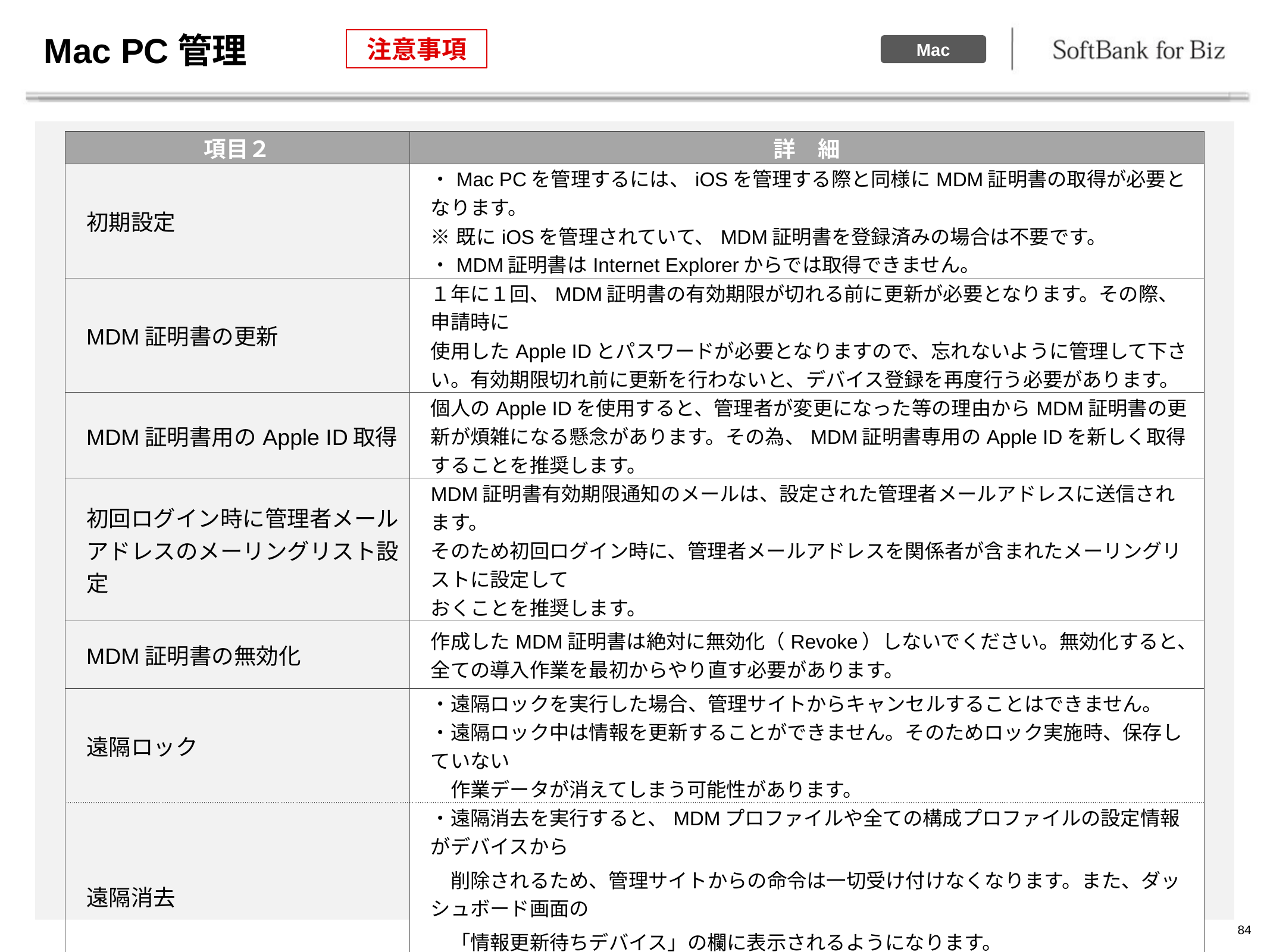

# Mac PC管理
注意事項
Mac
| 項目２ | 詳　細 |
| --- | --- |
| 初期設定 | ・Mac PCを管理するには、iOSを管理する際と同様にMDM証明書の取得が必要となります。 ※既にiOSを管理されていて、MDM証明書を登録済みの場合は不要です。 ・MDM証明書はInternet Explorerからでは取得できません。 |
| MDM証明書の更新 | １年に１回、MDM証明書の有効期限が切れる前に更新が必要となります。その際、申請時に 使用したApple IDとパスワードが必要となりますので、忘れないように管理して下さい。有効期限切れ前に更新を行わないと、デバイス登録を再度行う必要があります。 |
| MDM証明書用のApple ID取得 | 個人のApple IDを使用すると、管理者が変更になった等の理由からMDM証明書の更新が煩雑になる懸念があります。その為、MDM証明書専用のApple IDを新しく取得することを推奨します。 |
| 初回ログイン時に管理者メール アドレスのメーリングリスト設定 | MDM証明書有効期限通知のメールは、設定された管理者メールアドレスに送信されます。 そのため初回ログイン時に、管理者メールアドレスを関係者が含まれたメーリングリストに設定して おくことを推奨します。 |
| MDM証明書の無効化 | 作成したMDM証明書は絶対に無効化（Revoke）しないでください。無効化すると、全ての導入作業を最初からやり直す必要があります。 |
| 遠隔ロック | ・遠隔ロックを実行した場合、管理サイトからキャンセルすることはできません。 ・遠隔ロック中は情報を更新することができません。そのためロック実施時、保存していない 　作業データが消えてしまう可能性があります。 |
| 遠隔消去 | ・遠隔消去を実行すると、MDMプロファイルや全ての構成プロファイルの設定情報がデバイスから 　削除されるため、管理サイトからの命令は一切受け付けなくなります。また、ダッシュボード画面の　 　「情報更新待ちデバイス」の欄に表示されるようになります。 ・T2チップ搭載のMacデバイスは、遠隔消去のご利用ができません。 |
| 遠隔消去キャンセル | 遠隔消去をキャンセルしても、必ずしもキャンセルの実行結果が保証されるものではありません。 対象デバイスが圏外にあったり、電源が入っていなかったりする場合は、キャンセルが実行されません。必ず「ログ検索」画面でキャンセルの実行結果を確認してください。 |
| ネットワーク設定 | ネットワーク設定が正しくされていない場合、遠隔消去が正しく動作せず、消去が実行されません。 詳細はネットワーク要件をご参照ください。 |
84